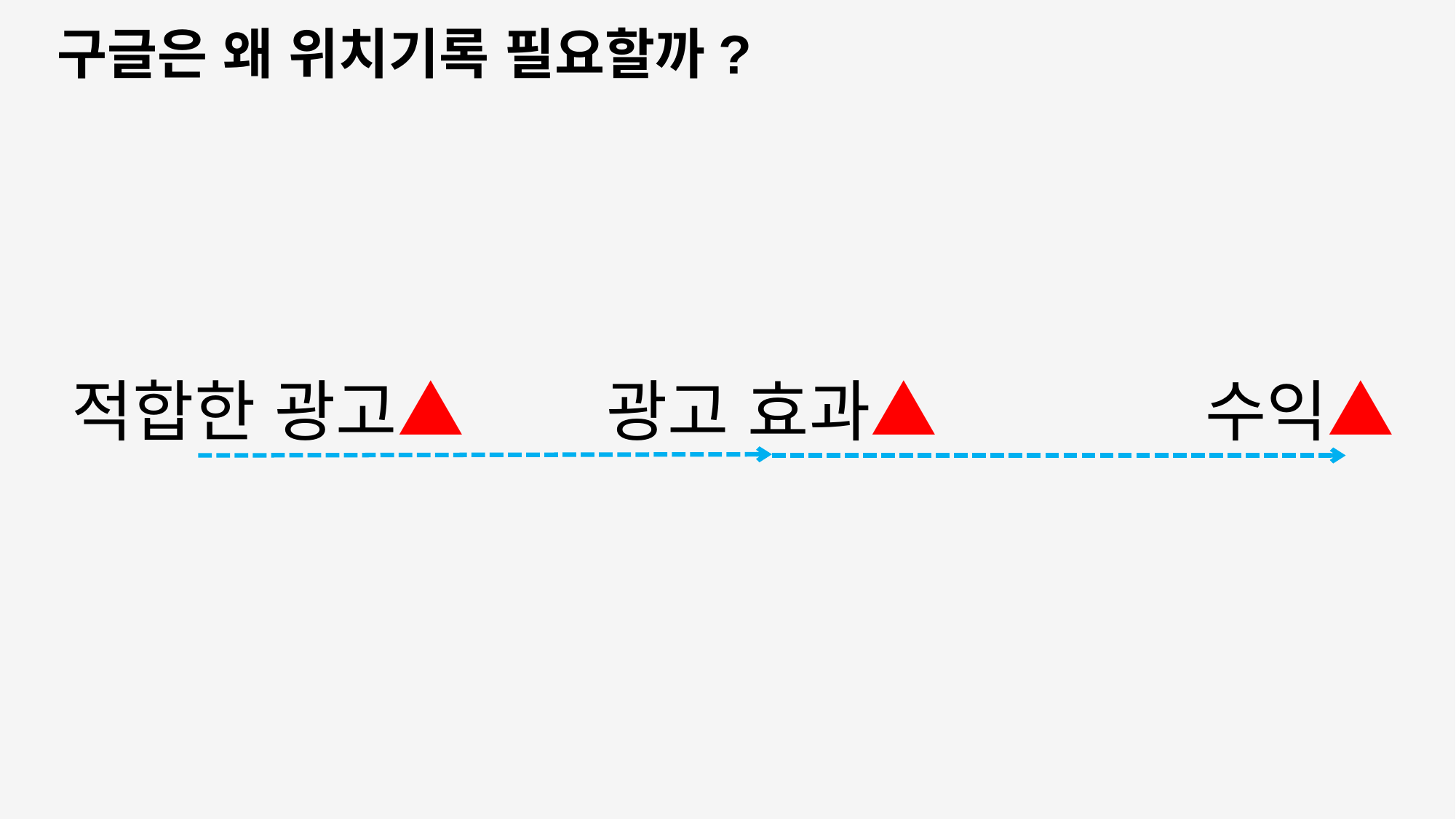

구글은 왜 위치기록 필요할까?
수익▲
광고 효과▲
적합한 광고▲